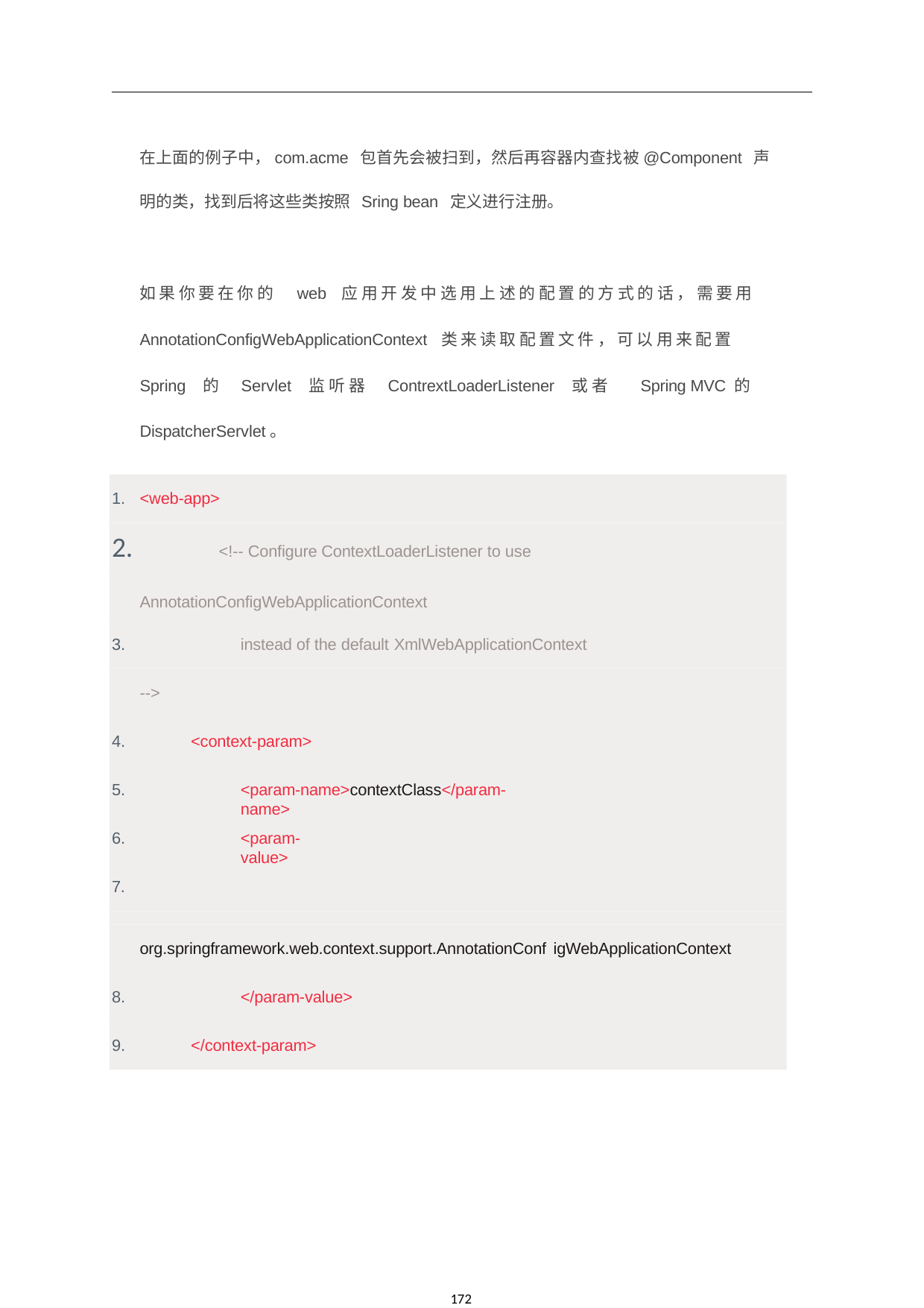

在上面的例子中，com.acme 包首先会被扫到，然后再容器内查找被@Component 声

明的类，找到后将这些类按照 Sring bean 定义进行注册。
如 果 你 要 在 你 的	web  应 用 开 发 中 选 用 上 述 的 配 置 的 方 式 的 话 ， 需 要 用

AnnotationConfigWebApplicationContext  类来读取配置文件， 可以用来配置
Spring  的	Servlet   监 听 器	ContrextLoaderListener  或 者	Spring MVC 的 DispatcherServlet。

<web-app>
	<!-- Configure ContextLoaderListener to use  AnnotationConfigWebApplicationContext

3.
instead of the default XmlWebApplicationContext

-->

4.
<context-param>

5.
<param-name>contextClass</param-name>

6.
<param-value>

7.

org.springframework.web.context.support.AnnotationConf igWebApplicationContext

8.
</param-value>

9.
</context-param>
172